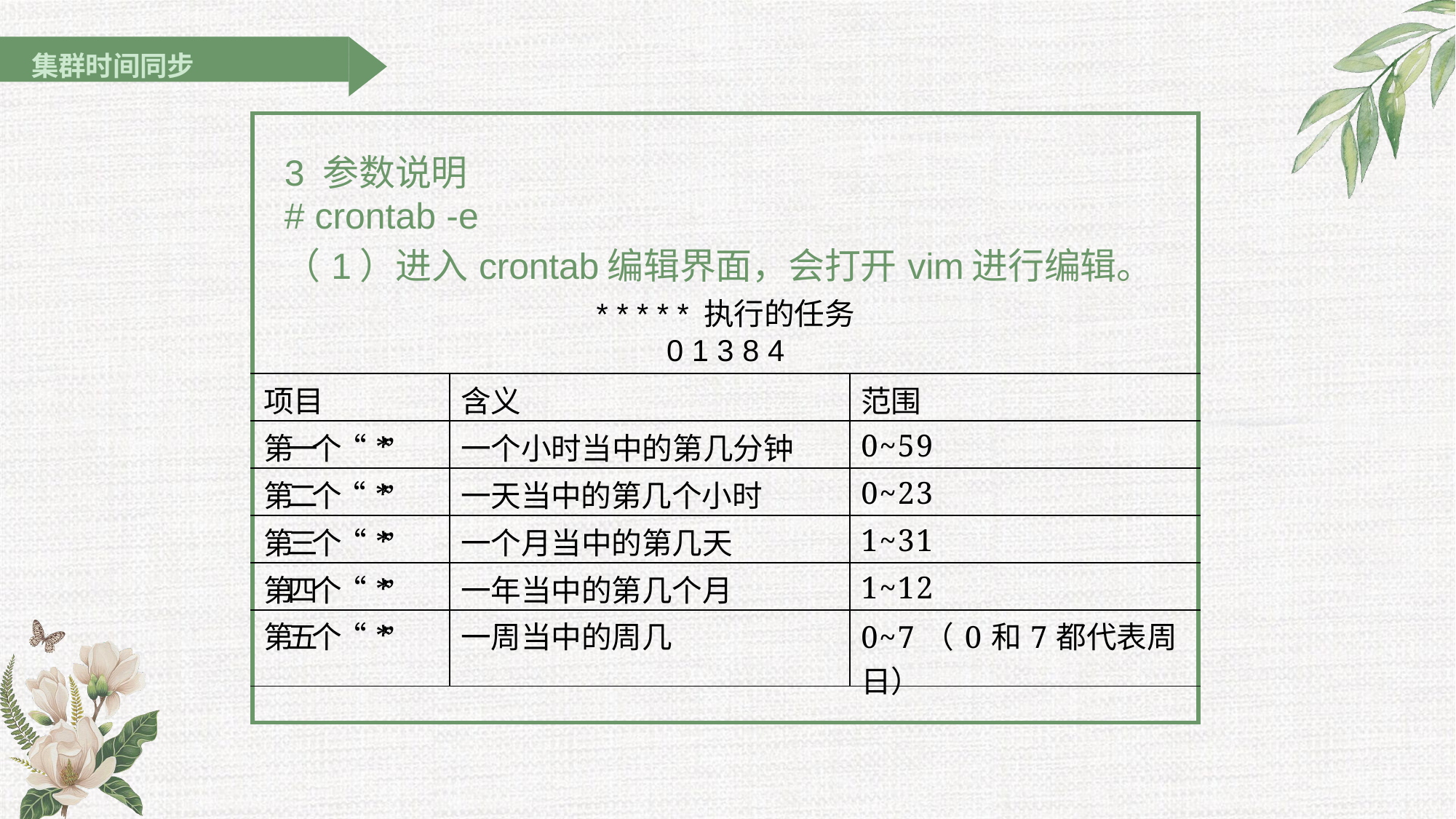

集群时间同步
| 3 参数说明 # crontab -e （1）进入crontab编辑界面，会打开vim进行编辑。 \* \* \* \* \* 执行的任务 0 1 3 8 4 |  |  |
| --- | --- | --- |
| 项目 | 含义 | 范围 |
| 第一个“\*” | 一个小时当中的第几分钟 | 0~59 |
| 第二个“\*” | 一天当中的第几个小时 | 0~23 |
| 第三个“\*” | 一个月当中的第几天 | 1~31 |
| 第四个“\*” | 一年当中的第几个月 | 1~12 |
| 第五个“\*” | 一周当中的周几 | 0~7（0和7都代表周日） |
|  |  |  |